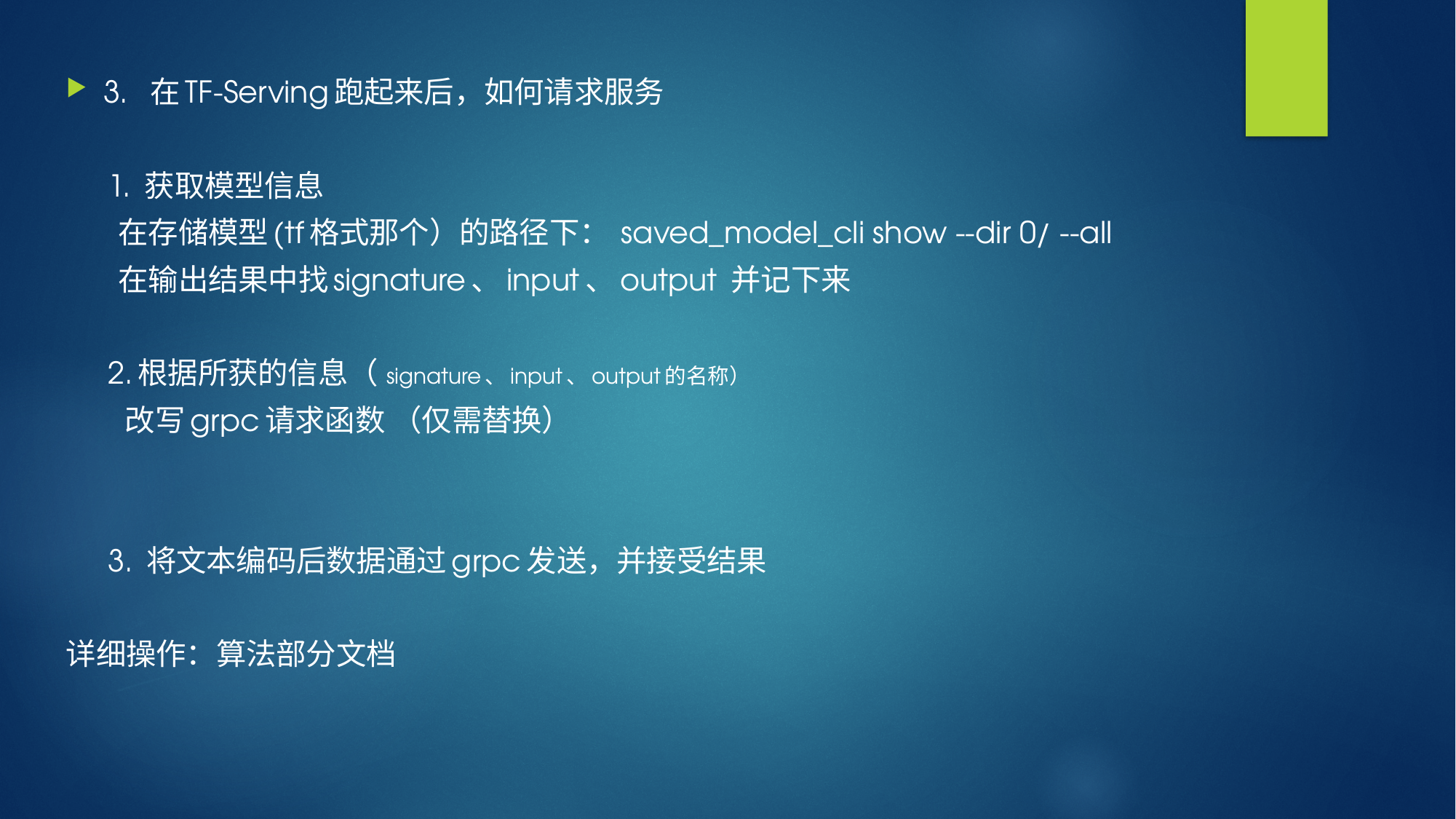

3.  在TF-Serving跑起来后，如何请求服务

     1. 获取模型信息
       在存储模型(tf格式那个）的路径下： saved_model_cli show --dir 0/ --all
       在输出结果中找signature、input、output 并记下来

     2.根据所获的信息（ signature、input、output的名称）
        改写grpc请求函数 （仅需替换）

     3. 将文本编码后数据通过grpc发送，并接受结果

详细操作：算法部分文档